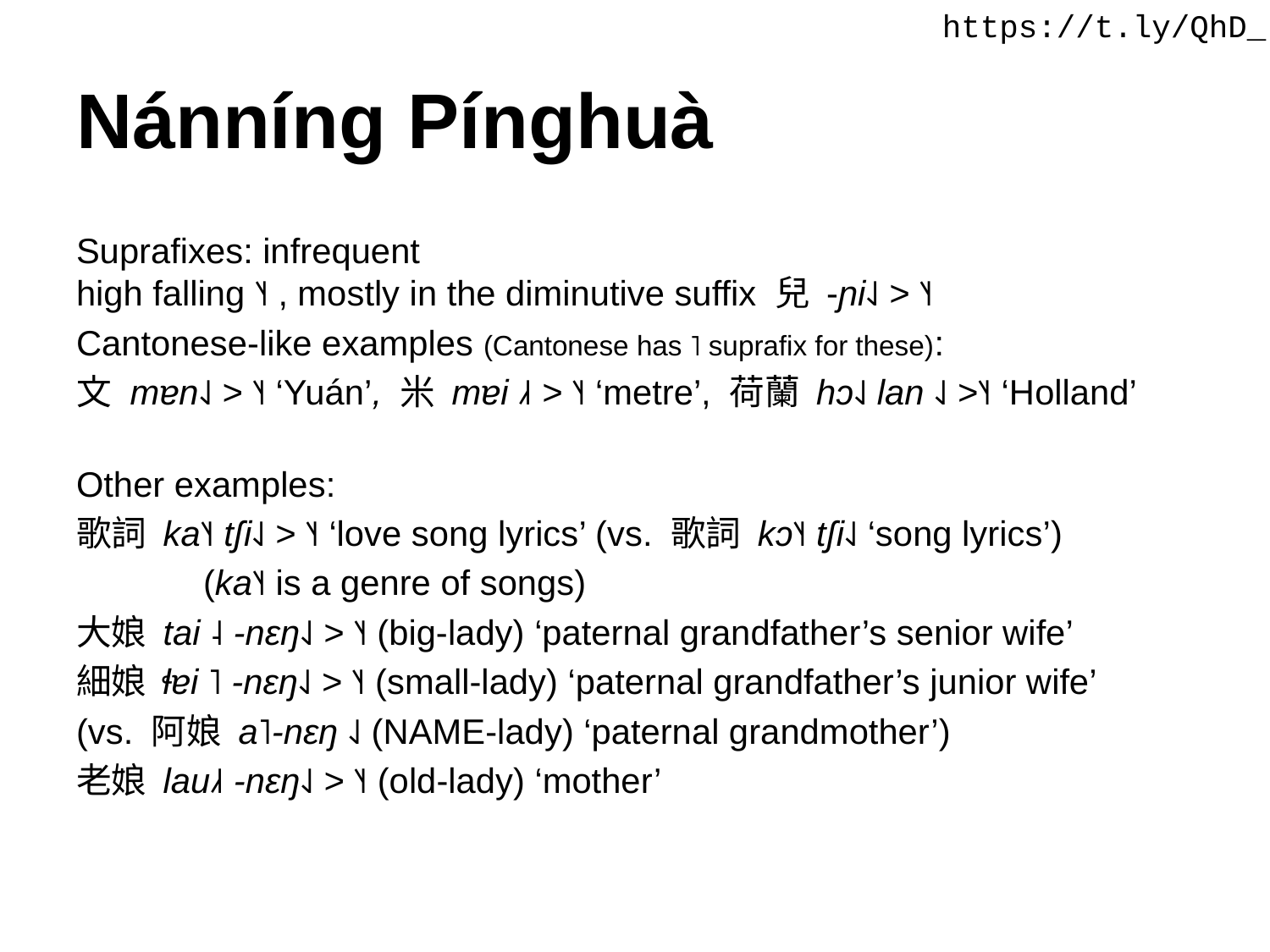

https://t.ly/QhD_
# Nánníng Pínghuà
Suprafixes: infrequent
high falling ˥˧ , mostly in the diminutive suffix 兒 -ɲi˨˩ > ˥˧
Cantonese-like examples (Cantonese has ˥ suprafix for these):
文 mɐn˨˩ > ˥˧ ‘Yuán’, 米 mɐi ˩˧ > ˥˧ ‘metre’, 荷蘭 hɔ˨˩ lan ˨˩ >˥˧ ‘Holland’
Other examples:
歌詞 ka˥˧ tʃi˨˩ > ˥˧ ‘love song lyrics’ (vs. 歌詞 kɔ˥˧ tʃi˨˩ ‘song lyrics’)
	(ka˥˧ is a genre of songs)
大娘 tai ˨ -nɛŋ˨˩ > ˥˧ (big-lady) ‘paternal grandfather’s senior wife’
細娘 ɬɐi ˥ -nɛŋ˨˩ > ˥˧ (small-lady) ‘paternal grandfather’s junior wife’
(vs. 阿娘 a˥-nɛŋ ˨˩ (name-lady) ‘paternal grandmother’)
老娘 lau˩˧ -nɛŋ˨˩ > ˥˧ (old-lady) ‘mother’